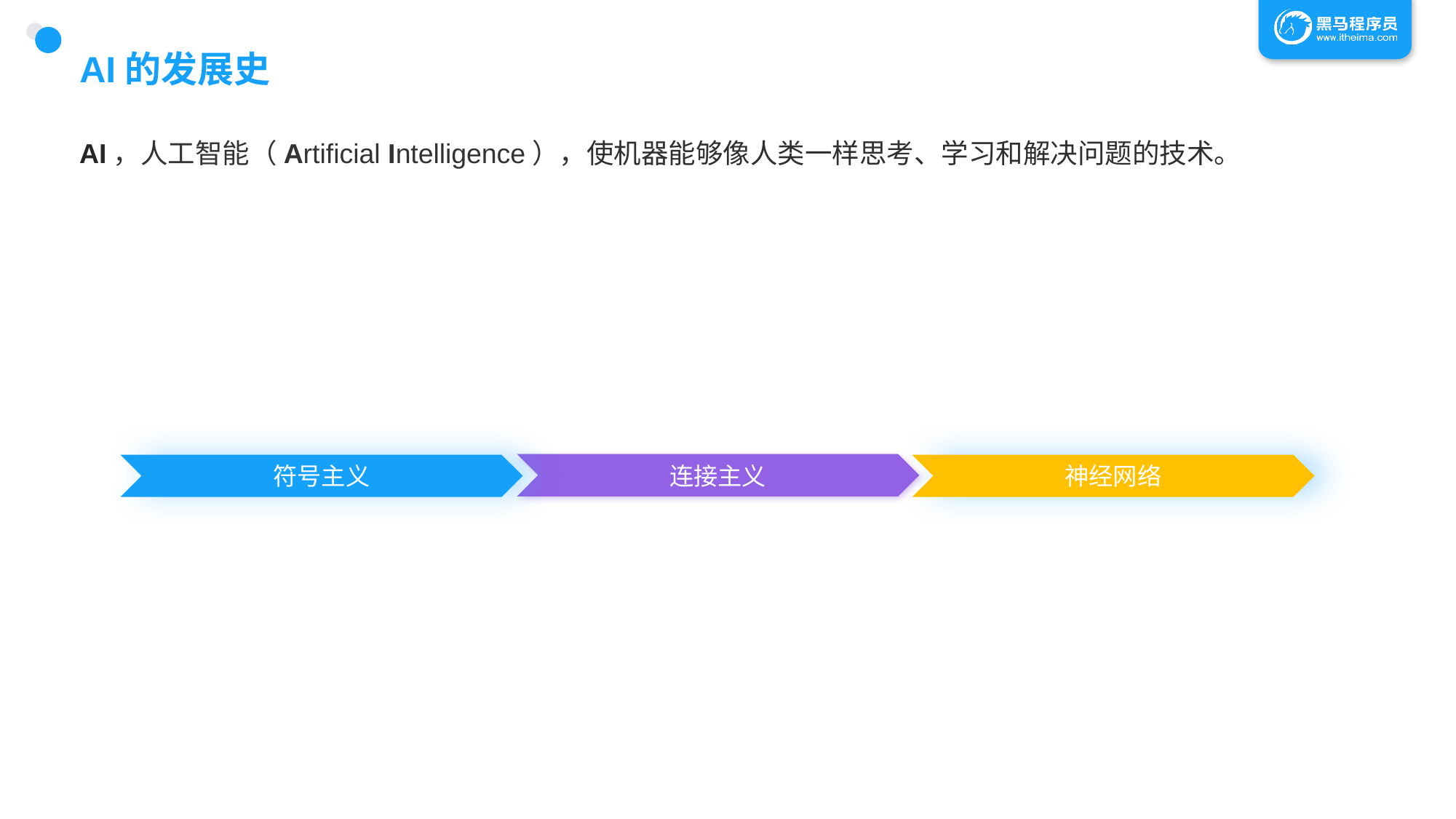

# AI的发展史
AI，人工智能（Artificial Intelligence），使机器能够像人类一样思考、学习和解决问题的技术。
连接主义
符号主义
神经网络